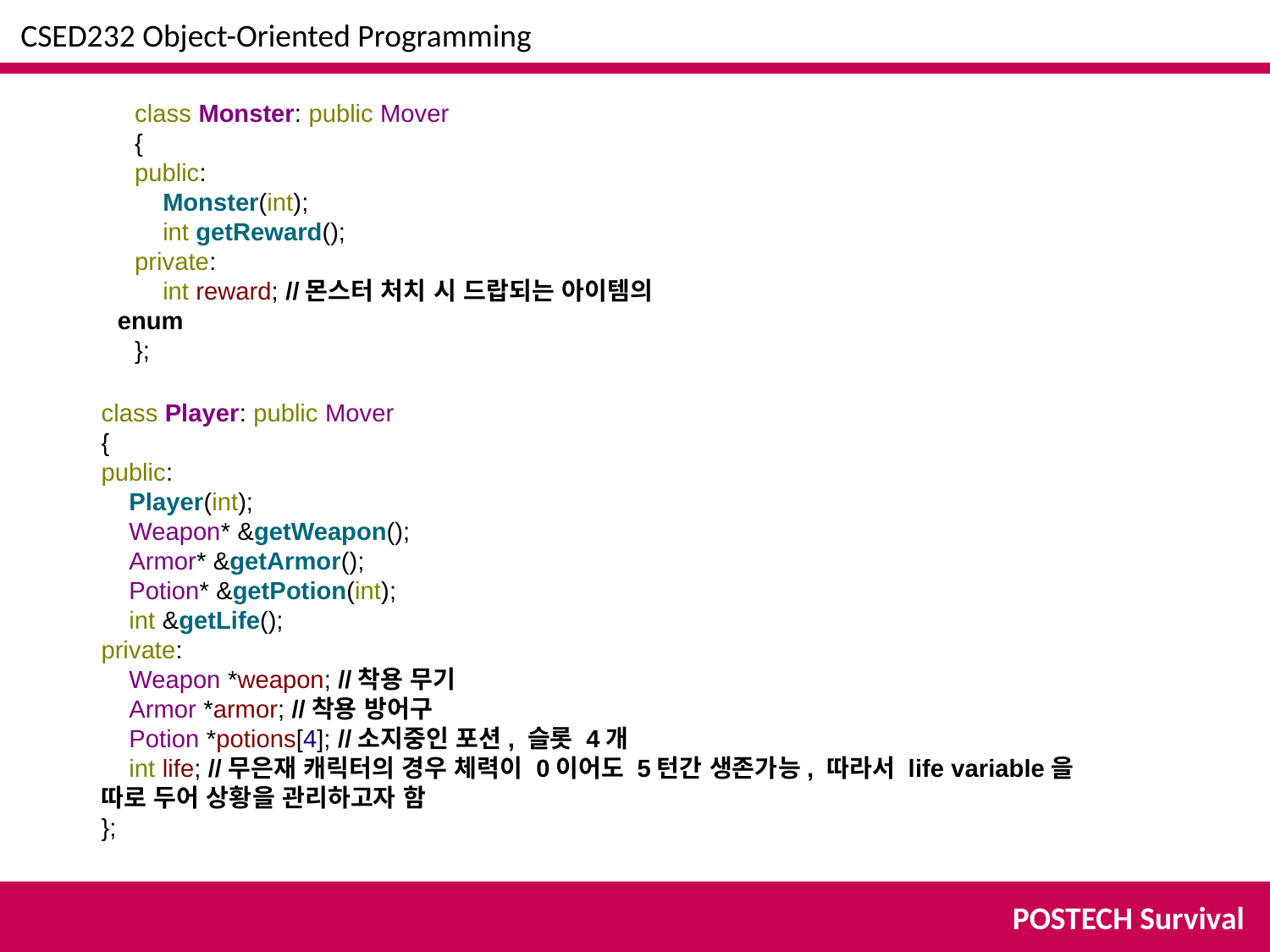

CSED232 Object-Oriented Programming
class Monster: public Mover
{
public:
    Monster(int);
    int getReward();
private:
    int reward; //몬스터 처치 시 드랍되는 아이템의 enum
};
class Player: public Mover
{
public:
    Player(int);
    Weapon* &getWeapon();
    Armor* &getArmor();
    Potion* &getPotion(int);
    int &getLife();
private:
    Weapon *weapon; //착용 무기
    Armor *armor; //착용 방어구
    Potion *potions[4]; //소지중인 포션, 슬롯 4개
    int life; //무은재 캐릭터의 경우 체력이 0이어도 5턴간 생존가능, 따라서 life variable을 따로 두어 상황을 관리하고자 함
};

POSTECH Survival